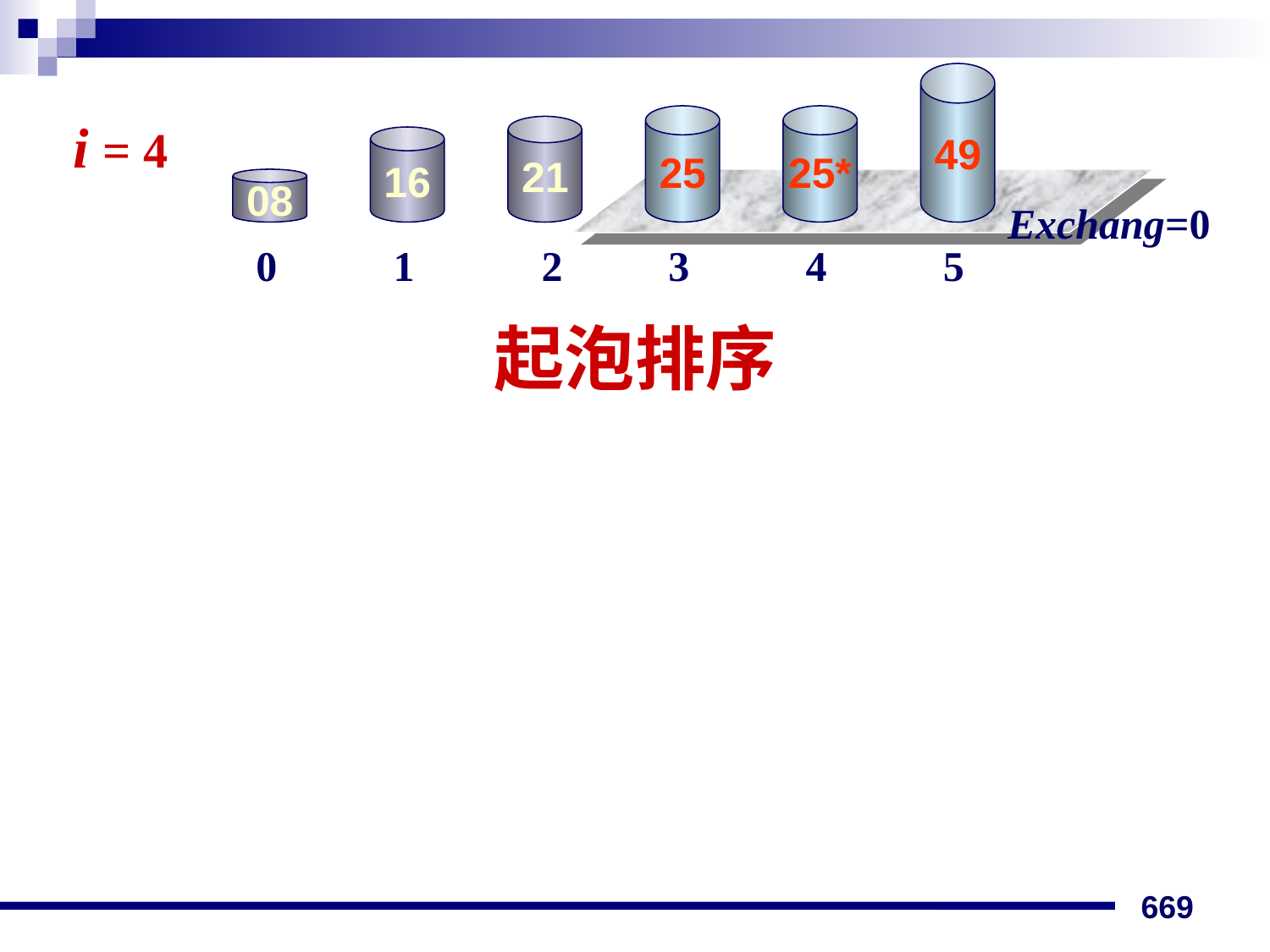

49
i = 4
25
25*
21
16
08

Exchang=0
0           1            2          3           4           5
# 起泡排序

669